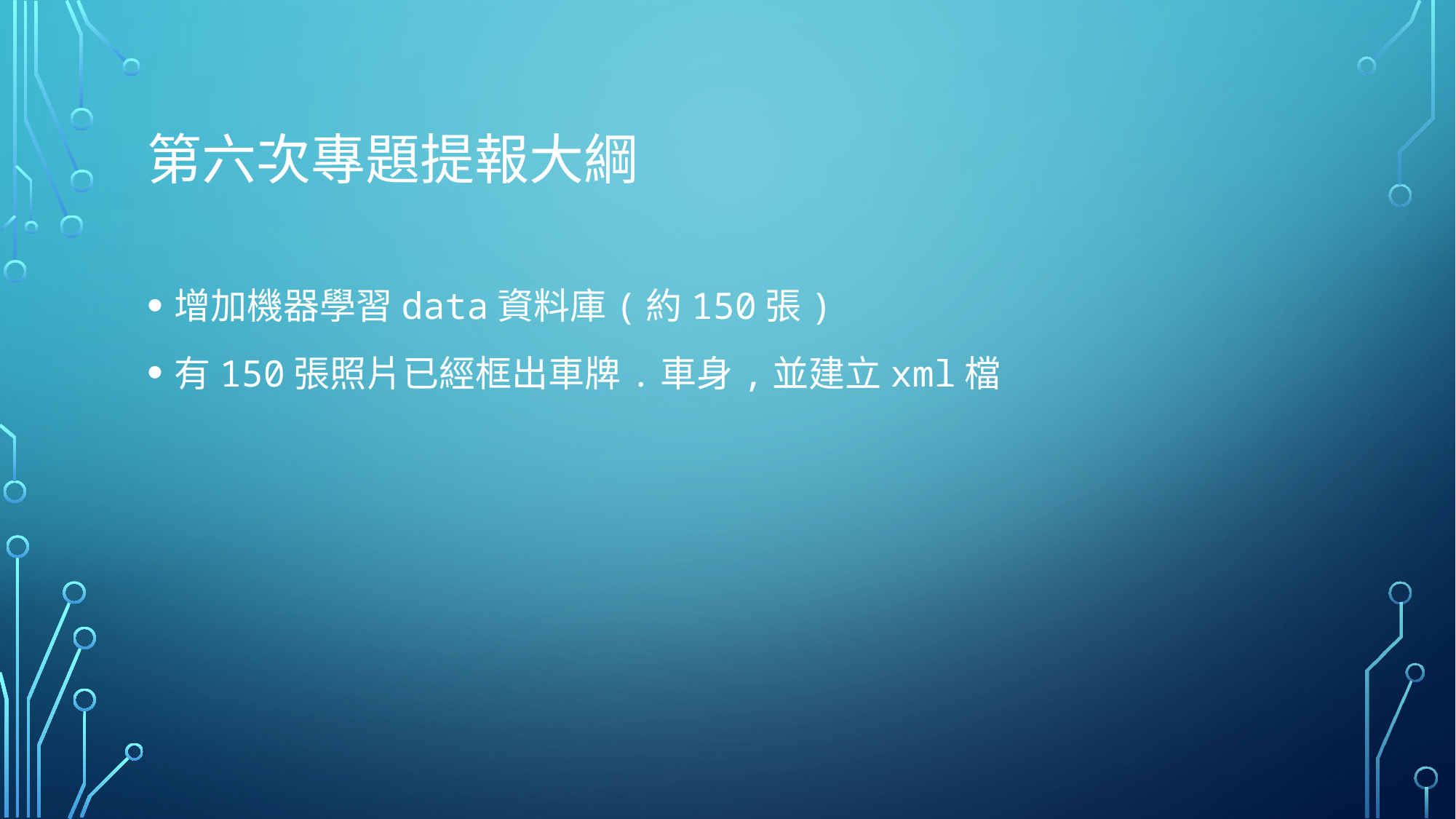

# 第六次專題提報大綱
增加機器學習data資料庫(約150張)
有150張照片已經框出車牌.車身,並建立xml檔